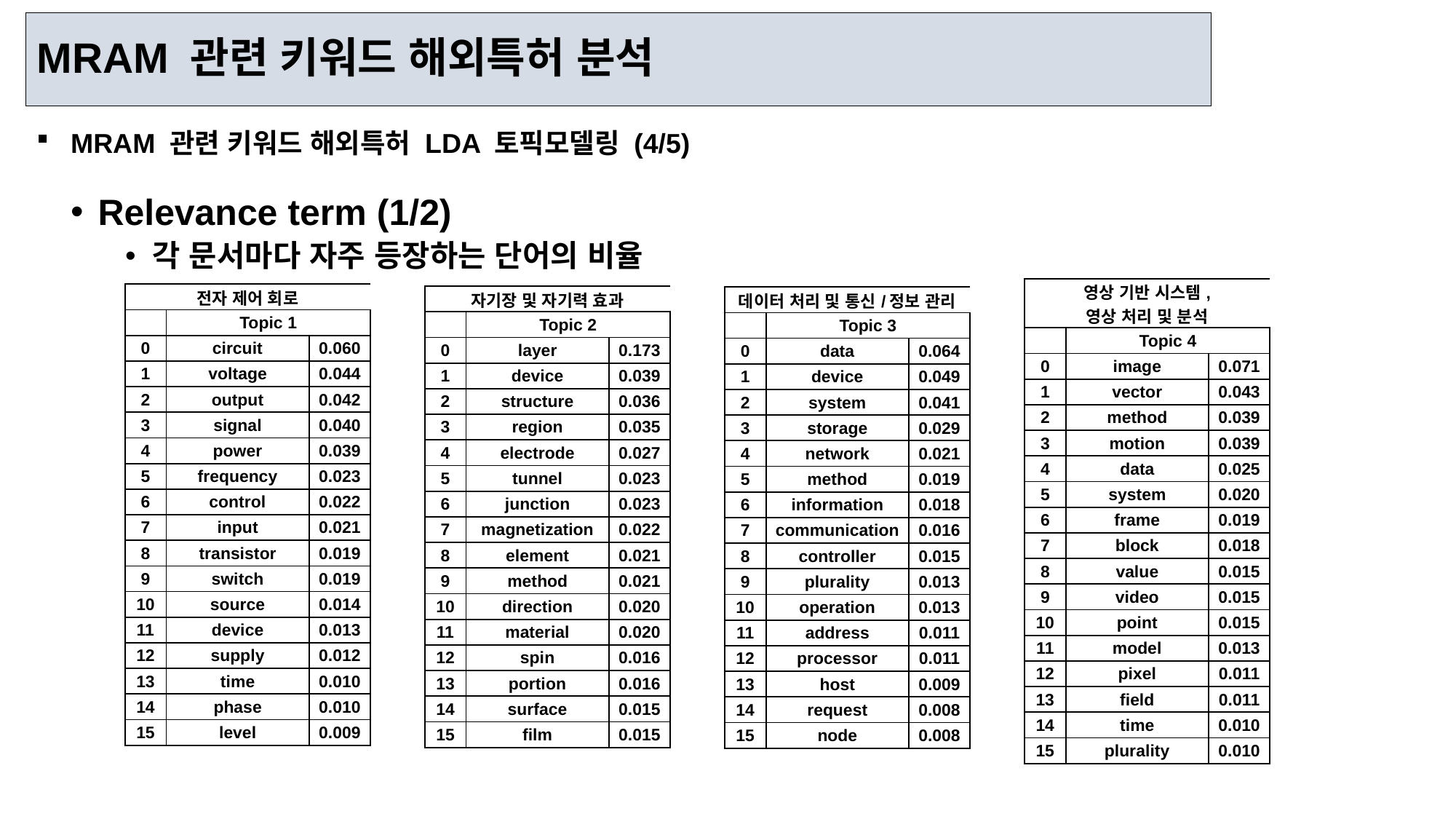

MRAM 관련 키워드 해외특허 분석
MRAM 관련 키워드 해외특허 LDA 토픽모델링 (4/5)

Relevance term (1/2)
각 문서마다 자주 등장하는 단어의 비율
| 영상 기반 시스템, 영상 처리 및 분석 |  |  |
| --- | --- | --- |
|  | Topic 4 |  |
| 0 | image | 0.071 |
| 1 | vector | 0.043 |
| 2 | method | 0.039 |
| 3 | motion | 0.039 |
| 4 | data | 0.025 |
| 5 | system | 0.020 |
| 6 | frame | 0.019 |
| 7 | block | 0.018 |
| 8 | value | 0.015 |
| 9 | video | 0.015 |
| 10 | point | 0.015 |
| 11 | model | 0.013 |
| 12 | pixel | 0.011 |
| 13 | field | 0.011 |
| 14 | time | 0.010 |
| 15 | plurality | 0.010 |
| 전자 제어 회로 |  |  |
| --- | --- | --- |
|  | Topic 1 |  |
| 0 | circuit | 0.060 |
| 1 | voltage | 0.044 |
| 2 | output | 0.042 |
| 3 | signal | 0.040 |
| 4 | power | 0.039 |
| 5 | frequency | 0.023 |
| 6 | control | 0.022 |
| 7 | input | 0.021 |
| 8 | transistor | 0.019 |
| 9 | switch | 0.019 |
| 10 | source | 0.014 |
| 11 | device | 0.013 |
| 12 | supply | 0.012 |
| 13 | time | 0.010 |
| 14 | phase | 0.010 |
| 15 | level | 0.009 |
| 자기장 및 자기력 효과 |  |  |
| --- | --- | --- |
|  | Topic 2 |  |
| 0 | layer | 0.173 |
| 1 | device | 0.039 |
| 2 | structure | 0.036 |
| 3 | region | 0.035 |
| 4 | electrode | 0.027 |
| 5 | tunnel | 0.023 |
| 6 | junction | 0.023 |
| 7 | magnetization | 0.022 |
| 8 | element | 0.021 |
| 9 | method | 0.021 |
| 10 | direction | 0.020 |
| 11 | material | 0.020 |
| 12 | spin | 0.016 |
| 13 | portion | 0.016 |
| 14 | surface | 0.015 |
| 15 | film | 0.015 |
| 데이터 처리 및 통신/정보 관리 |  |  |
| --- | --- | --- |
|  | Topic 3 |  |
| 0 | data | 0.064 |
| 1 | device | 0.049 |
| 2 | system | 0.041 |
| 3 | storage | 0.029 |
| 4 | network | 0.021 |
| 5 | method | 0.019 |
| 6 | information | 0.018 |
| 7 | communication | 0.016 |
| 8 | controller | 0.015 |
| 9 | plurality | 0.013 |
| 10 | operation | 0.013 |
| 11 | address | 0.011 |
| 12 | processor | 0.011 |
| 13 | host | 0.009 |
| 14 | request | 0.008 |
| 15 | node | 0.008 |